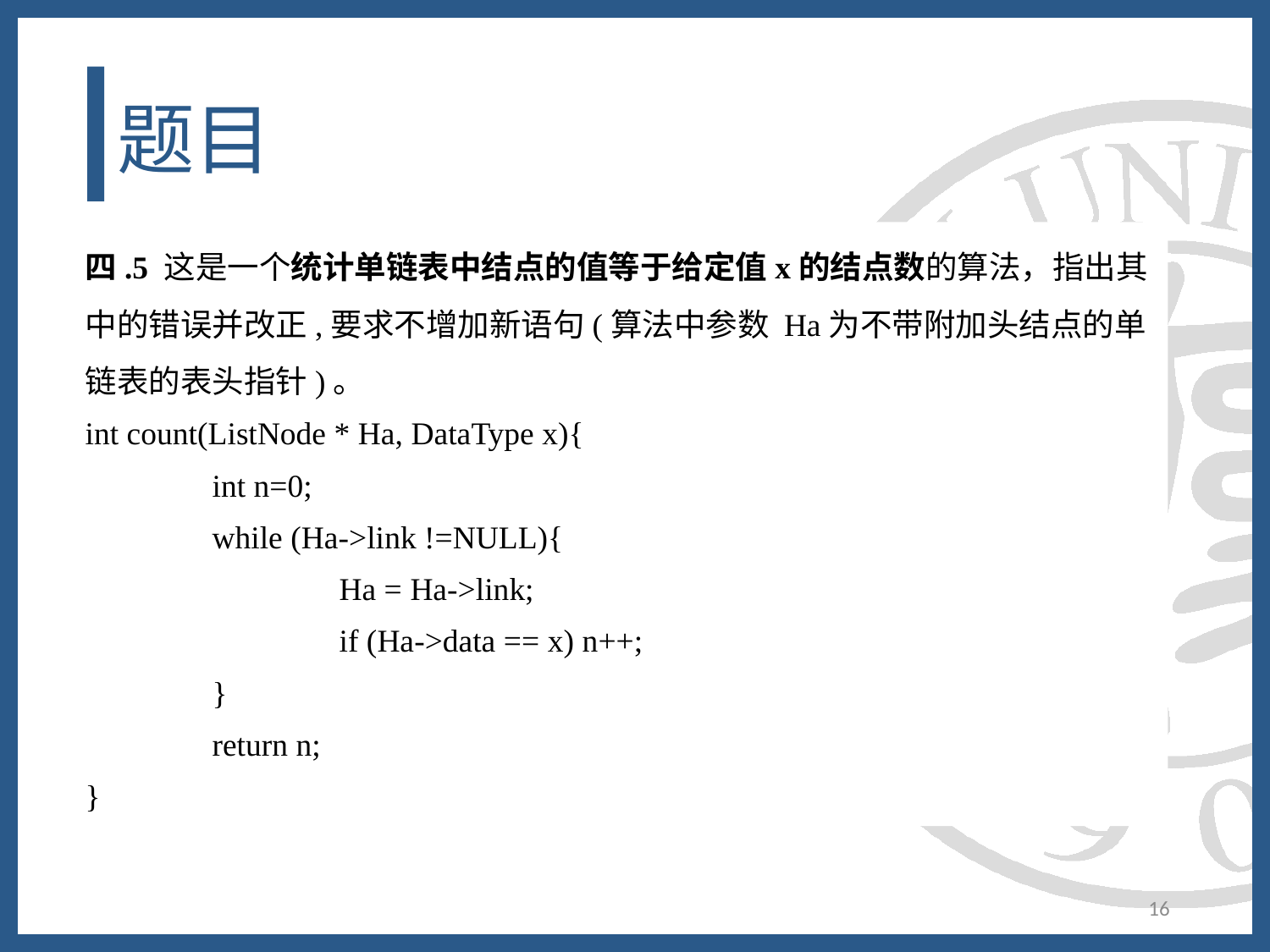

# 题目
四.5 这是一个统计单链表中结点的值等于给定值x的结点数的算法，指出其中的错误并改正,要求不增加新语句(算法中参数 Ha为不带附加头结点的单链表的表头指针)。
int count(ListNode * Ha, DataType x){
	int n=0;
	while (Ha->link !=NULL){
		Ha = Ha->link;
		if (Ha->data == x) n++;
	}
	return n;
}

16